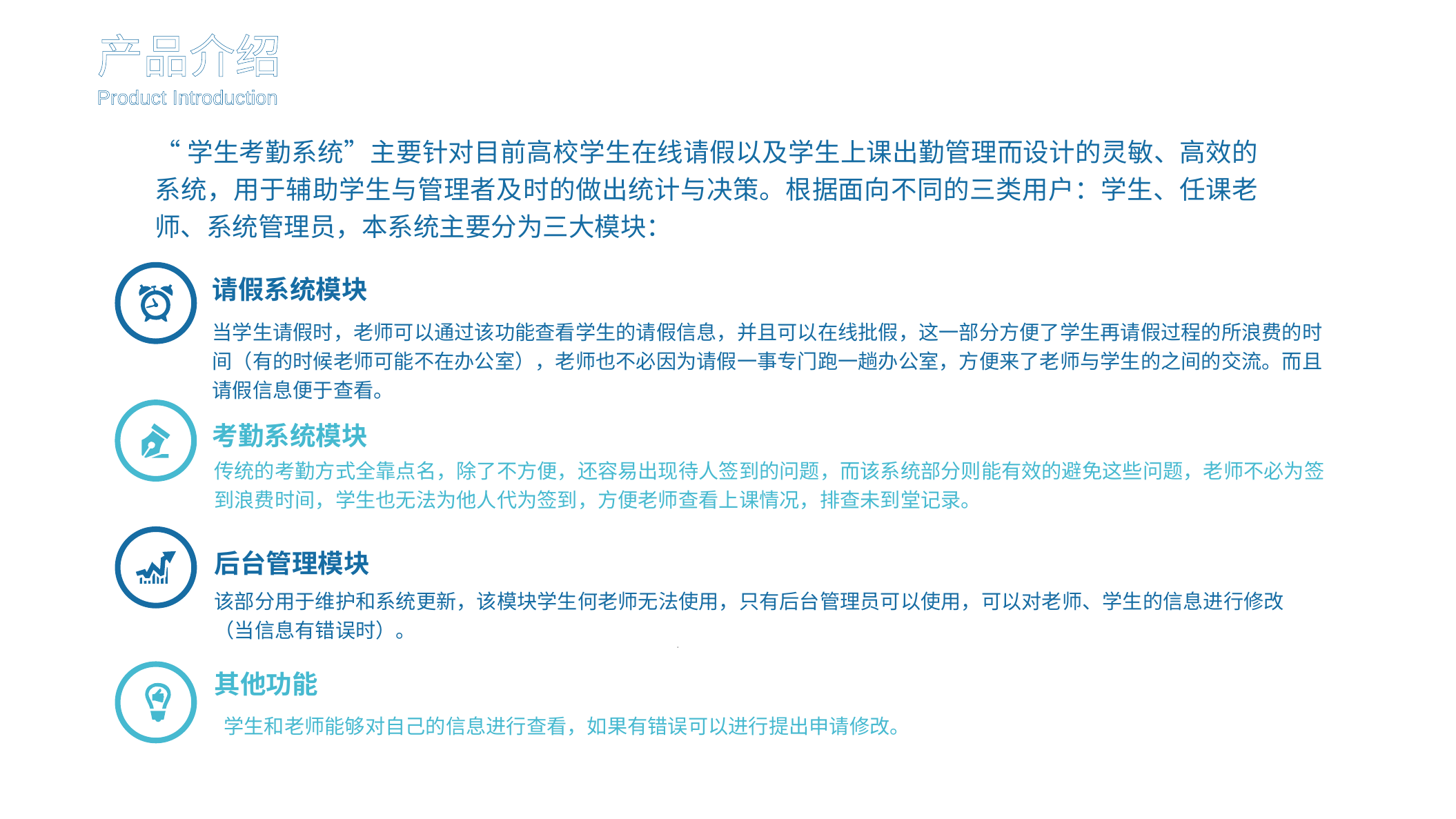

产品介绍
Product Introduction
“学生考勤系统”主要针对目前高校学生在线请假以及学生上课出勤管理而设计的灵敏、高效的系统，用于辅助学生与管理者及时的做出统计与决策。根据面向不同的三类用户：学生、任课老师、系统管理员，本系统主要分为三大模块：

请假系统模块

当学生请假时，老师可以通过该功能查看学生的请假信息，并且可以在线批假，这一部分方便了学生再请假过程的所浪费的时间（有的时候老师可能不在办公室），老师也不必因为请假一事专门跑一趟办公室，方便来了老师与学生的之间的交流。而且请假信息便于查看。

考勤系统模块

传统的考勤方式全靠点名，除了不方便，还容易出现待人签到的问题，而该系统部分则能有效的避免这些问题，老师不必为签到浪费时间，学生也无法为他人代为签到，方便老师查看上课情况，排查未到堂记录。

后台管理模块

该部分用于维护和系统更新，该模块学生何老师无法使用，只有后台管理员可以使用，可以对老师、学生的信息进行修改（当信息有错误时）。
.
其他功能

学生和老师能够对自己的信息进行查看，如果有错误可以进行提出申请修改。